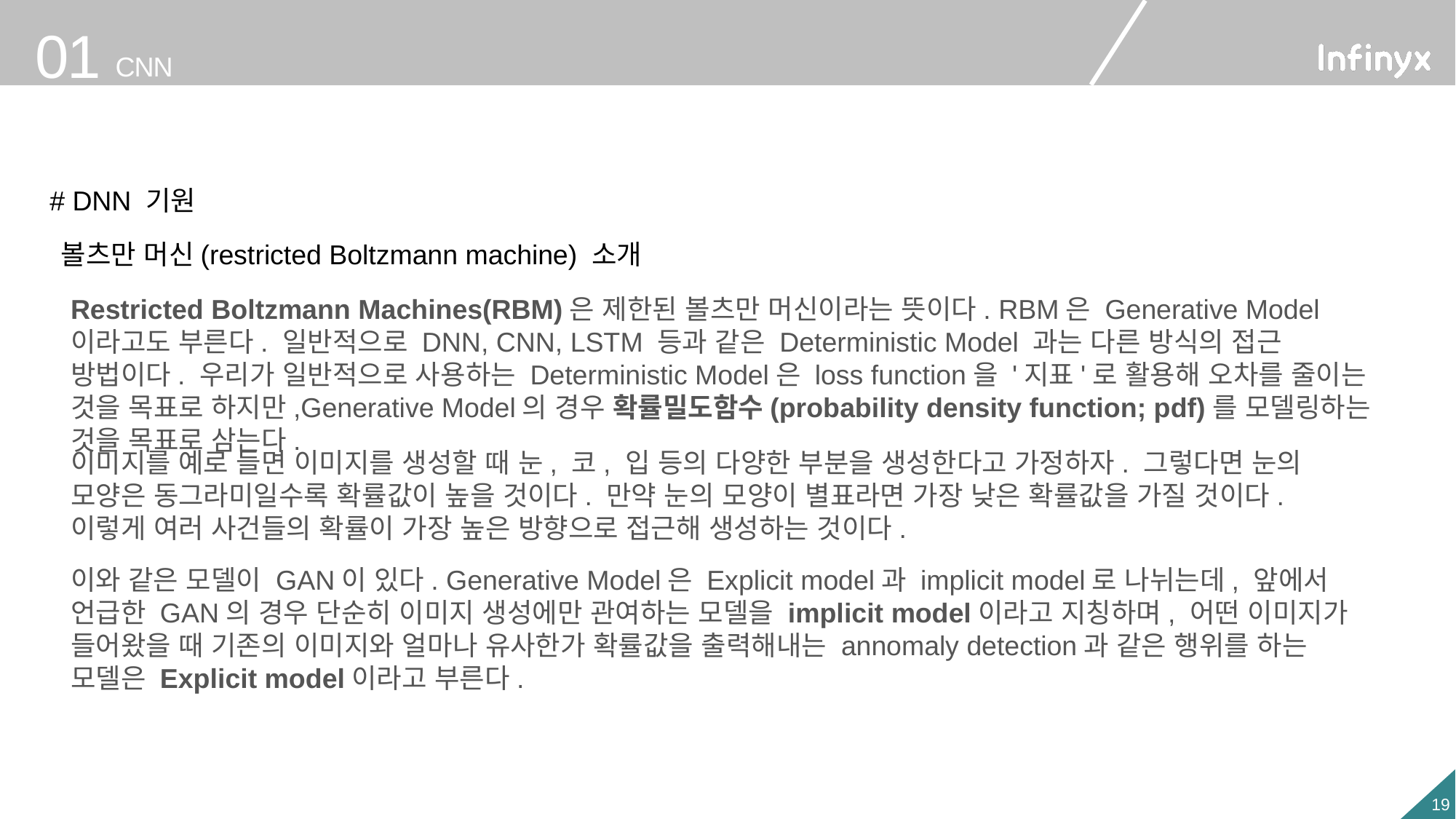

# DNN 기원
볼츠만 머신(restricted Boltzmann machine) 소개
Restricted Boltzmann Machines(RBM)은 제한된 볼츠만 머신이라는 뜻이다. RBM은 Generative Model이라고도 부른다. 일반적으로 DNN, CNN, LSTM 등과 같은 Deterministic Model 과는 다른 방식의 접근 방법이다. 우리가 일반적으로 사용하는 Deterministic Model은 loss function을 '지표'로 활용해 오차를 줄이는 것을 목표로 하지만,Generative Model의 경우 확률밀도함수(probability density function; pdf)를 모델링하는 것을 목표로 삼는다.
이미지를 예로 들면 이미지를 생성할 때 눈, 코, 입 등의 다양한 부분을 생성한다고 가정하자. 그렇다면 눈의 모양은 동그라미일수록 확률값이 높을 것이다. 만약 눈의 모양이 별표라면 가장 낮은 확률값을 가질 것이다. 이렇게 여러 사건들의 확률이 가장 높은 방향으로 접근해 생성하는 것이다.
이와 같은 모델이 GAN이 있다. Generative Model은 Explicit model과 implicit model로 나뉘는데, 앞에서 언급한 GAN의 경우 단순히 이미지 생성에만 관여하는 모델을 implicit model이라고 지칭하며, 어떤 이미지가 들어왔을 때 기존의 이미지와 얼마나 유사한가 확률값을 출력해내는 annomaly detection과 같은 행위를 하는 모델은 Explicit model이라고 부른다.